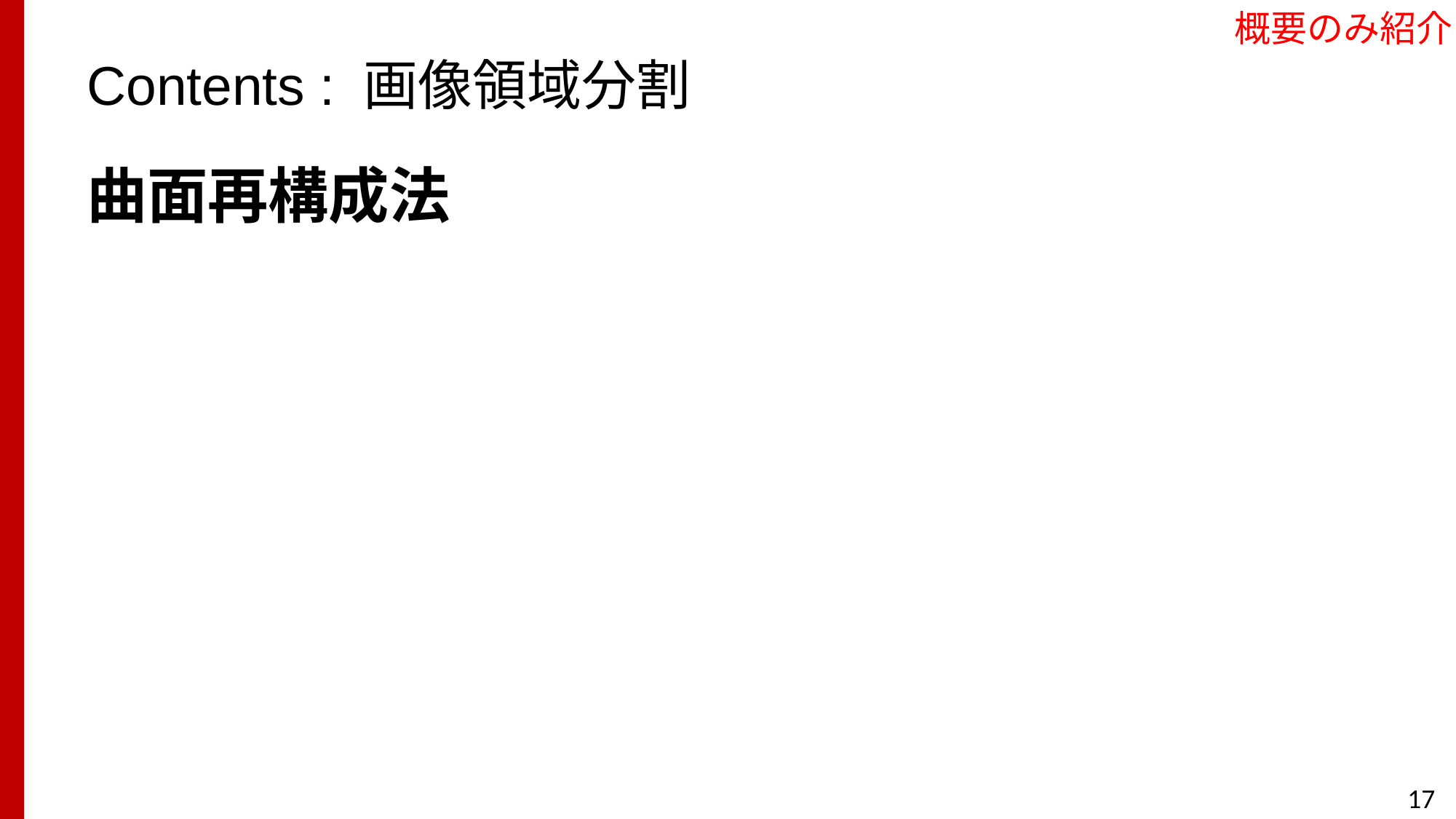

概要のみ紹介
# Contents : 画像領域分割
曲面再構成法

17